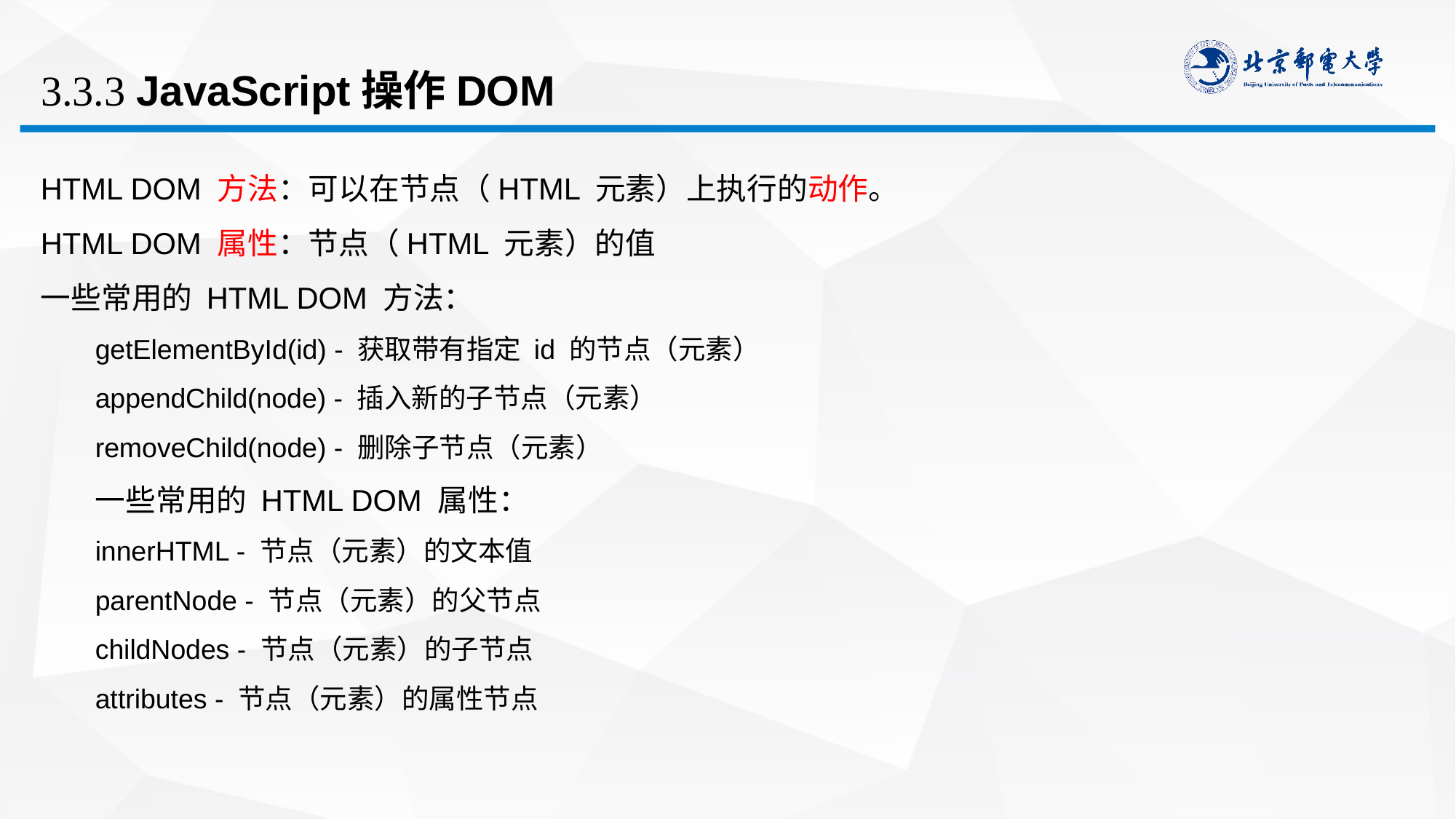

# 3.3.3 JavaScript操作DOM
HTML DOM 方法：可以在节点（HTML 元素）上执行的动作。
HTML DOM 属性：节点（HTML 元素）的值
一些常用的 HTML DOM 方法：
getElementById(id) - 获取带有指定 id 的节点（元素）
appendChild(node) - 插入新的子节点（元素）
removeChild(node) - 删除子节点（元素）
一些常用的 HTML DOM 属性：
innerHTML - 节点（元素）的文本值
parentNode - 节点（元素）的父节点
childNodes - 节点（元素）的子节点
attributes - 节点（元素）的属性节点